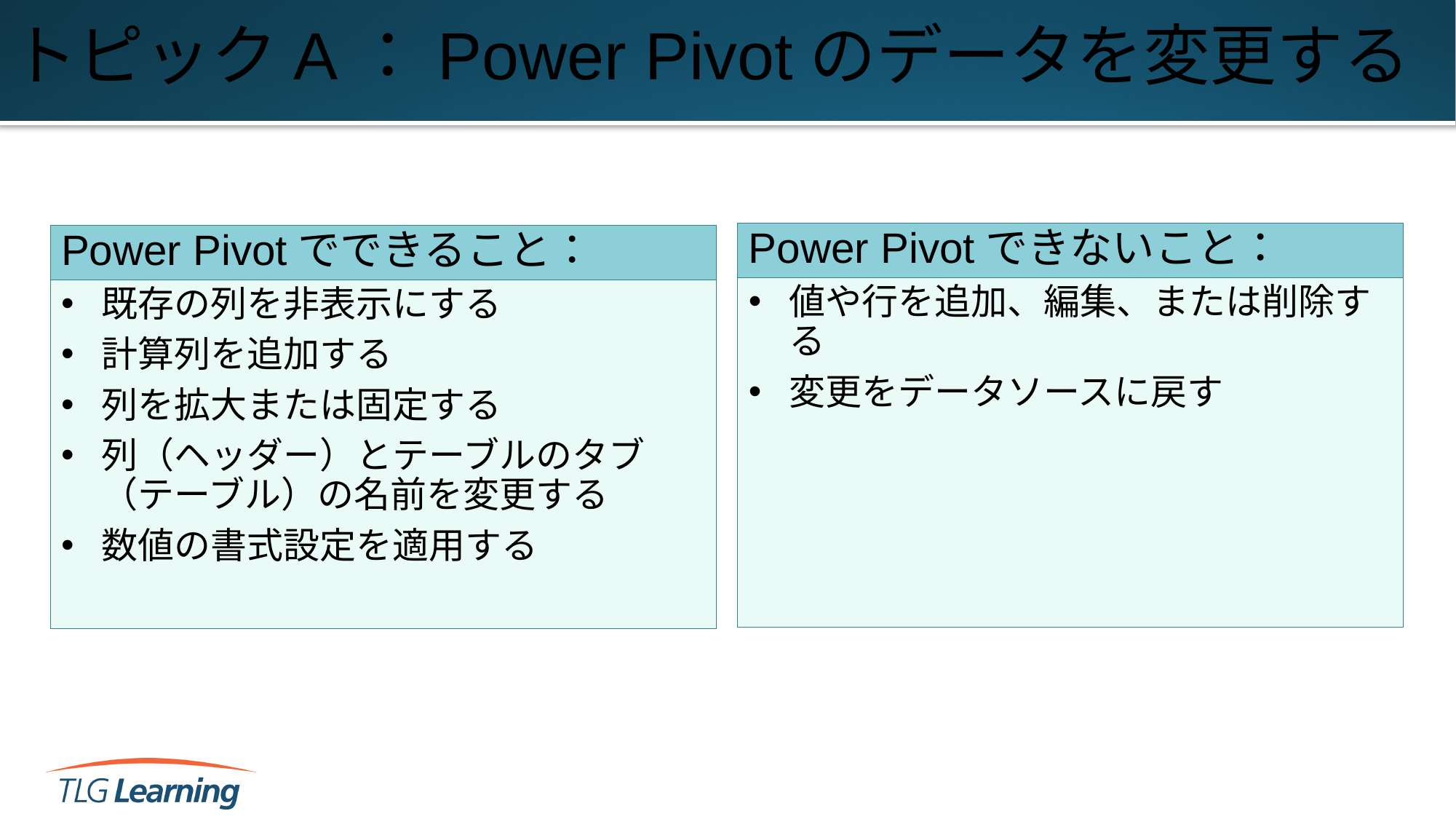

# トピックA：Power Pivotのデータを変更する
Power Pivotできないこと：
Power Pivotでできること：
値や行を追加、編集、または削除する
変更をデータソースに戻す

既存の列を非表示にする
計算列を追加する
列を拡大または固定する
列（ヘッダー）とテーブルのタブ（テーブル）の名前を変更する
数値の書式設定を適用する